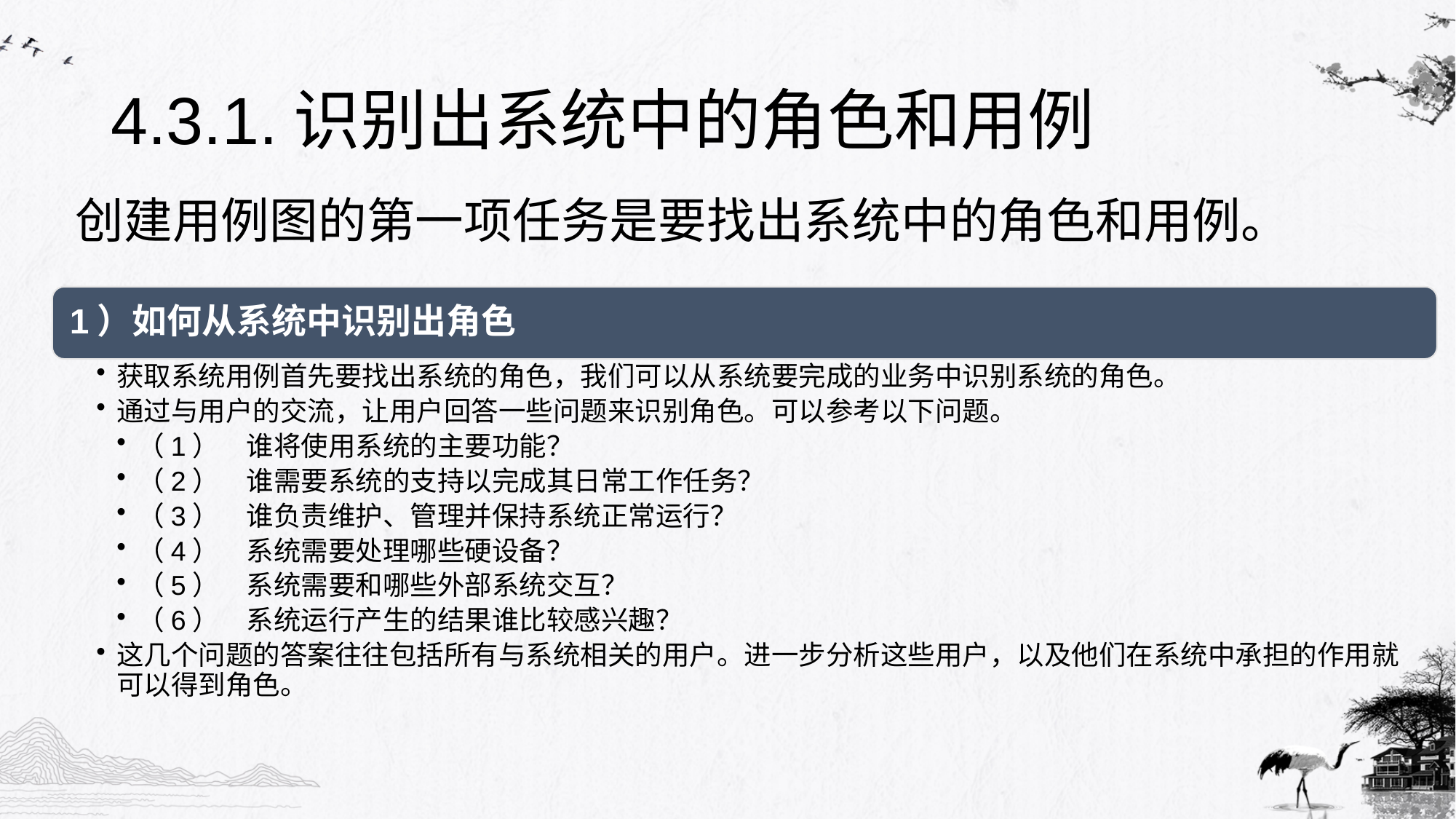

# 4.3.1.识别出系统中的角色和用例
创建用例图的第一项任务是要找出系统中的角色和用例。

1）如何从系统中识别出角色
获取系统用例首先要找出系统的角色，我们可以从系统要完成的业务中识别系统的角色。
通过与用户的交流，让用户回答一些问题来识别角色。可以参考以下问题。
（1）	谁将使用系统的主要功能？
（2）	谁需要系统的支持以完成其日常工作任务？
（3）	谁负责维护、管理并保持系统正常运行？
（4）	系统需要处理哪些硬设备？
（5）	系统需要和哪些外部系统交互？
（6）	系统运行产生的结果谁比较感兴趣？
这几个问题的答案往往包括所有与系统相关的用户。进一步分析这些用户，以及他们在系统中承担的作用就可以得到角色。